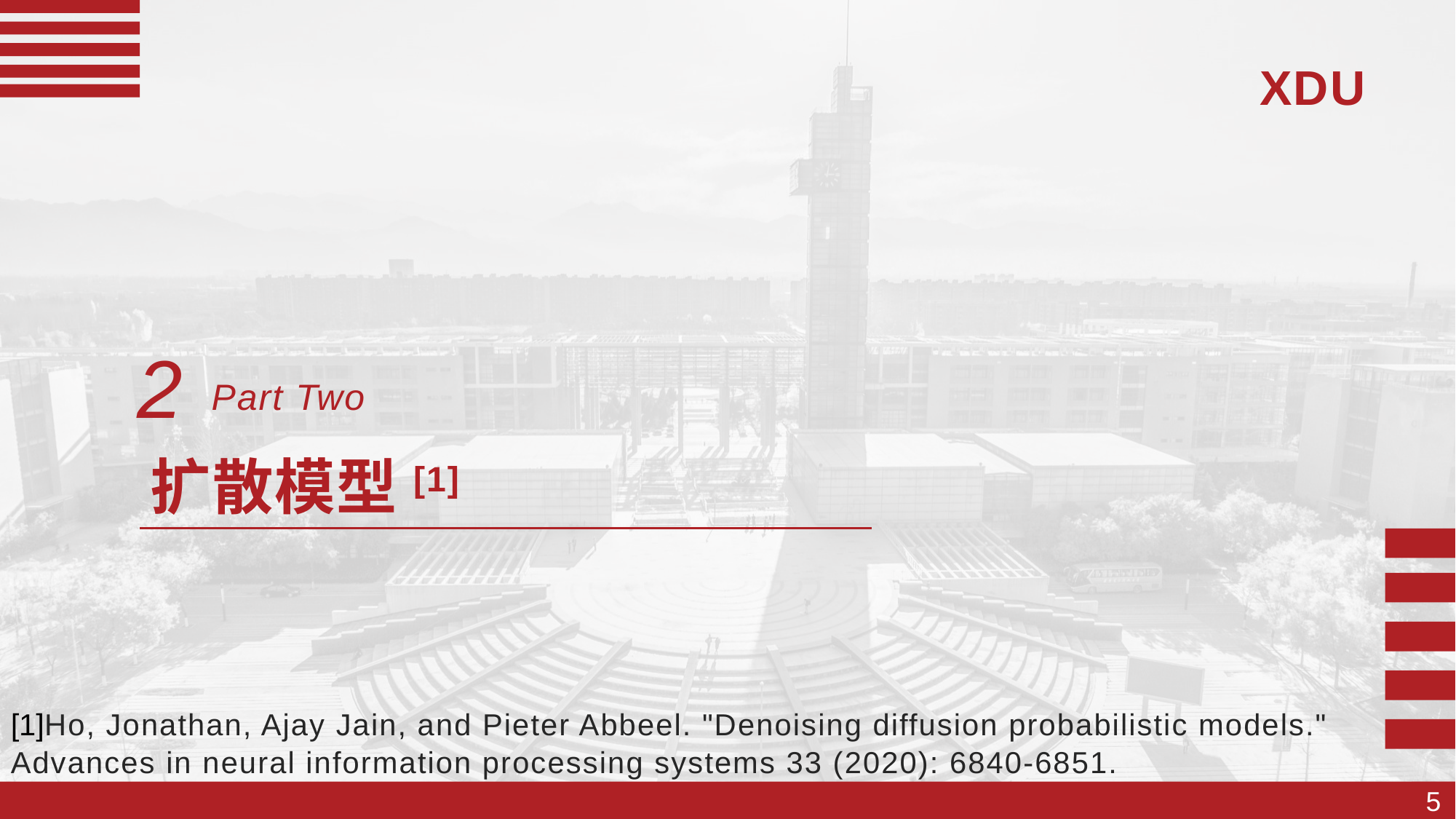

2
Part Two
扩散模型[1]

[1]Ho, Jonathan, Ajay Jain, and Pieter Abbeel. "Denoising diffusion probabilistic models." Advances in neural information processing systems 33 (2020): 6840-6851.

5